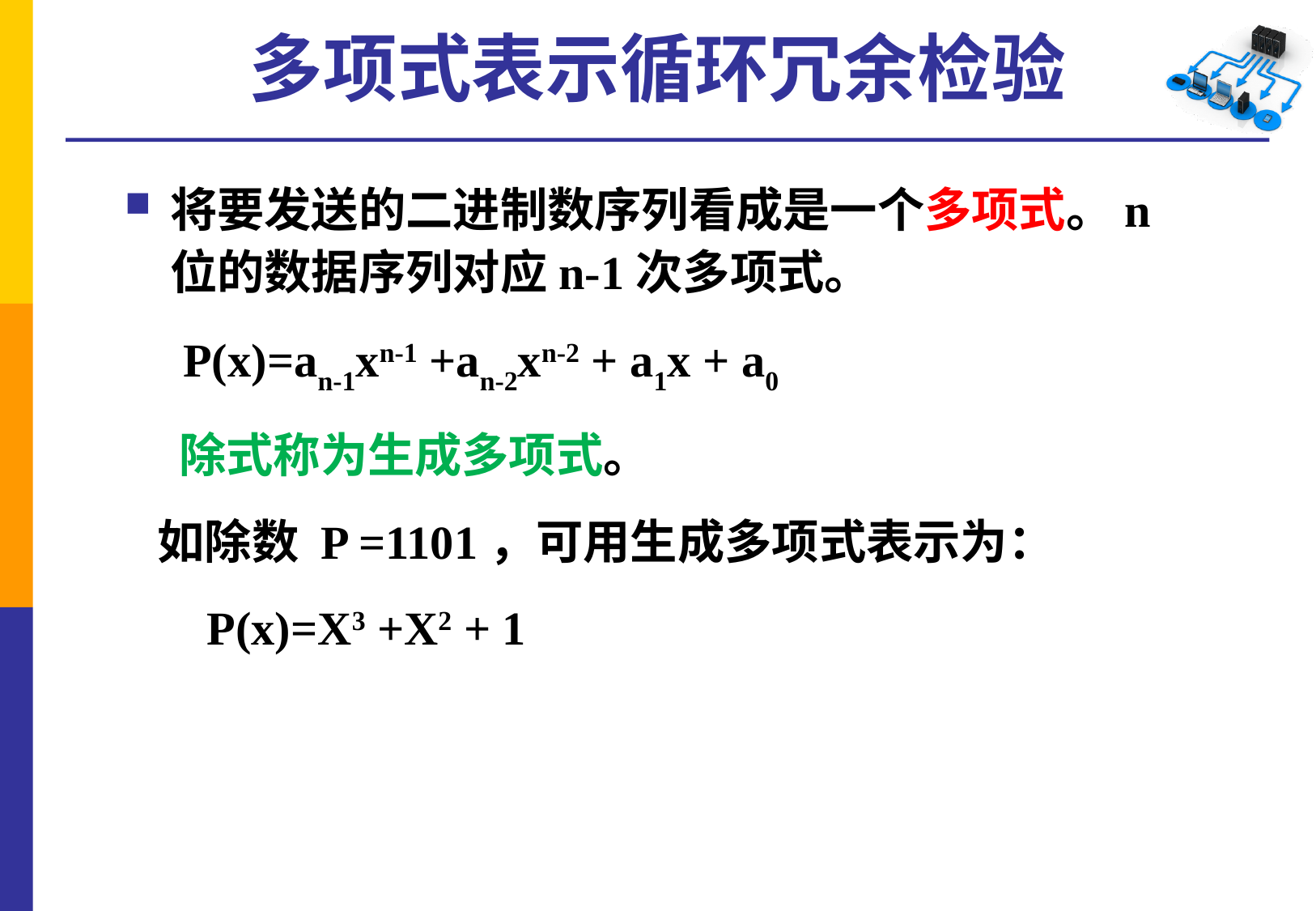

# 多项式表示循环冗余检验
将要发送的二进制数序列看成是一个多项式。n位的数据序列对应n-1次多项式。
　P(x)=an-1xn-1 +an-2xn-2 + a1x + a0
    除式称为生成多项式。
  如除数 P =1101，可用生成多项式表示为：
       P(x)=X3 +X2 + 1